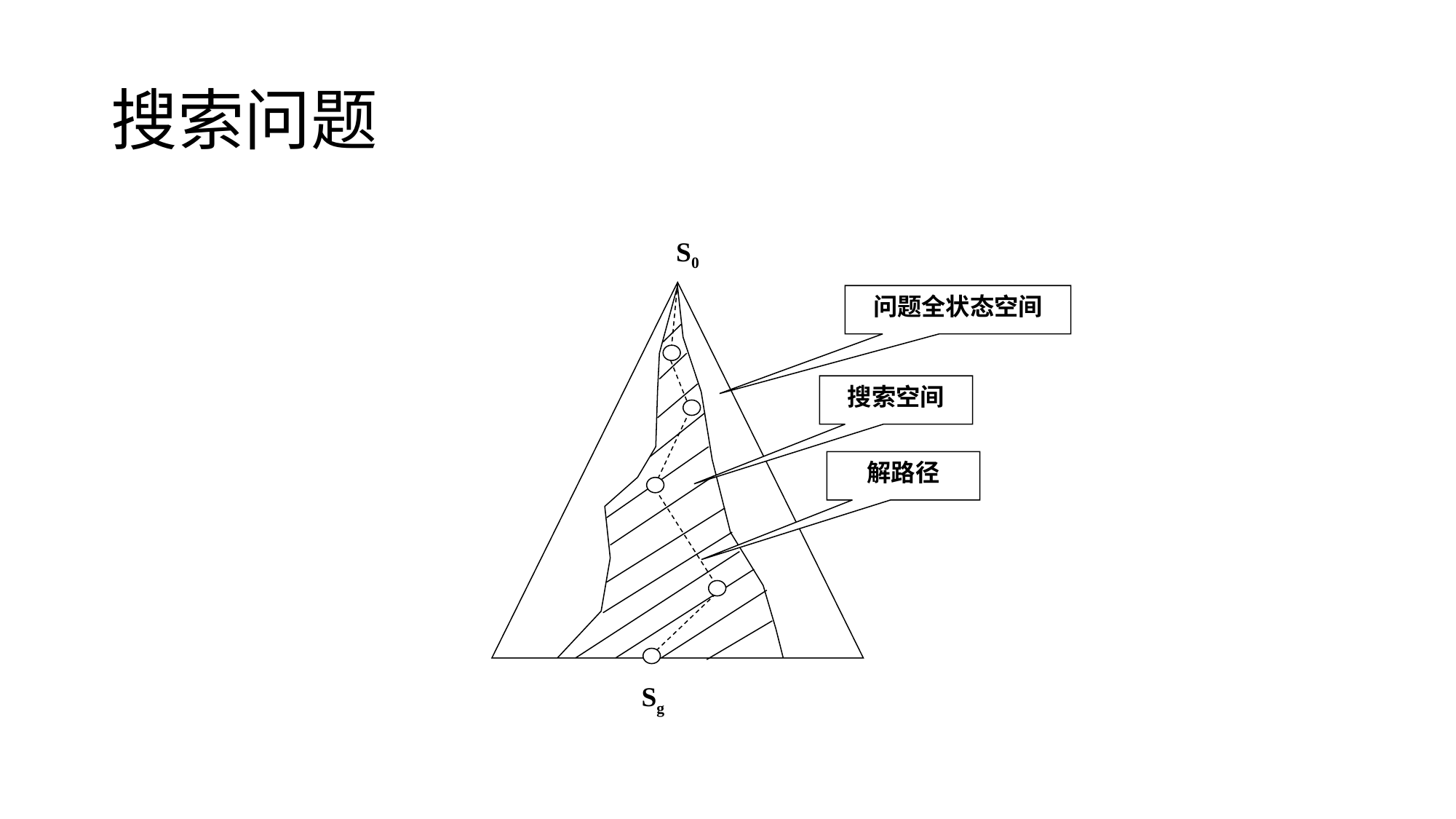

# 搜索问题
S0

问题全状态空间

搜索空间

解路径

Sg